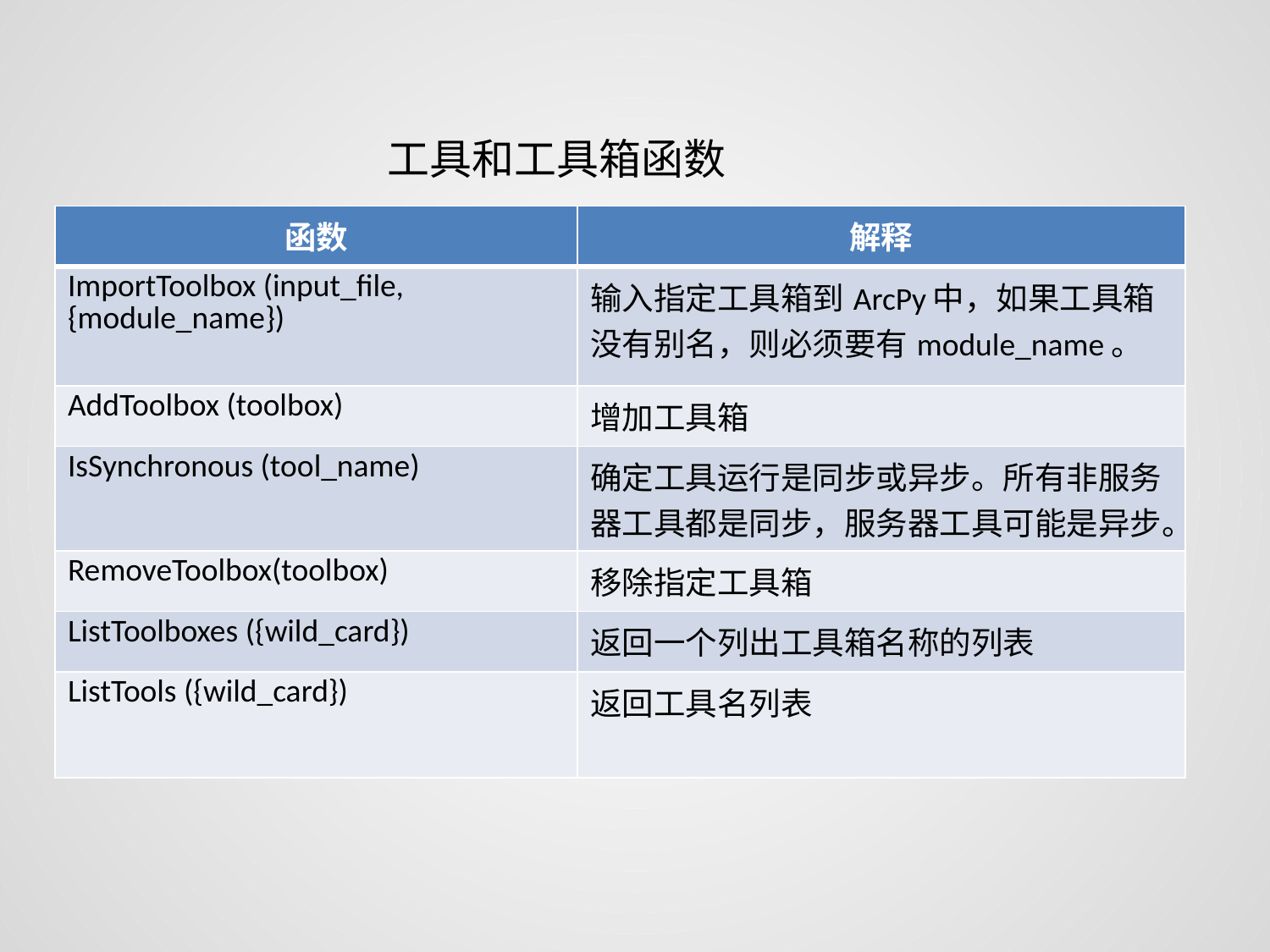

工具和工具箱函数
| 函数 | 解释 |
| --- | --- |
| ImportToolbox (input\_file, {module\_name}) | 输入指定工具箱到ArcPy中，如果工具箱没有别名，则必须要有module\_name。 |
| AddToolbox (toolbox) | 增加工具箱 |
| IsSynchronous (tool\_name) | 确定工具运行是同步或异步。所有非服务器工具都是同步，服务器工具可能是异步。 |
| RemoveToolbox(toolbox) | 移除指定工具箱 |
| ListToolboxes ({wild\_card}) | 返回一个列出工具箱名称的列表 |
| ListTools ({wild\_card}) | 返回工具名列表 |